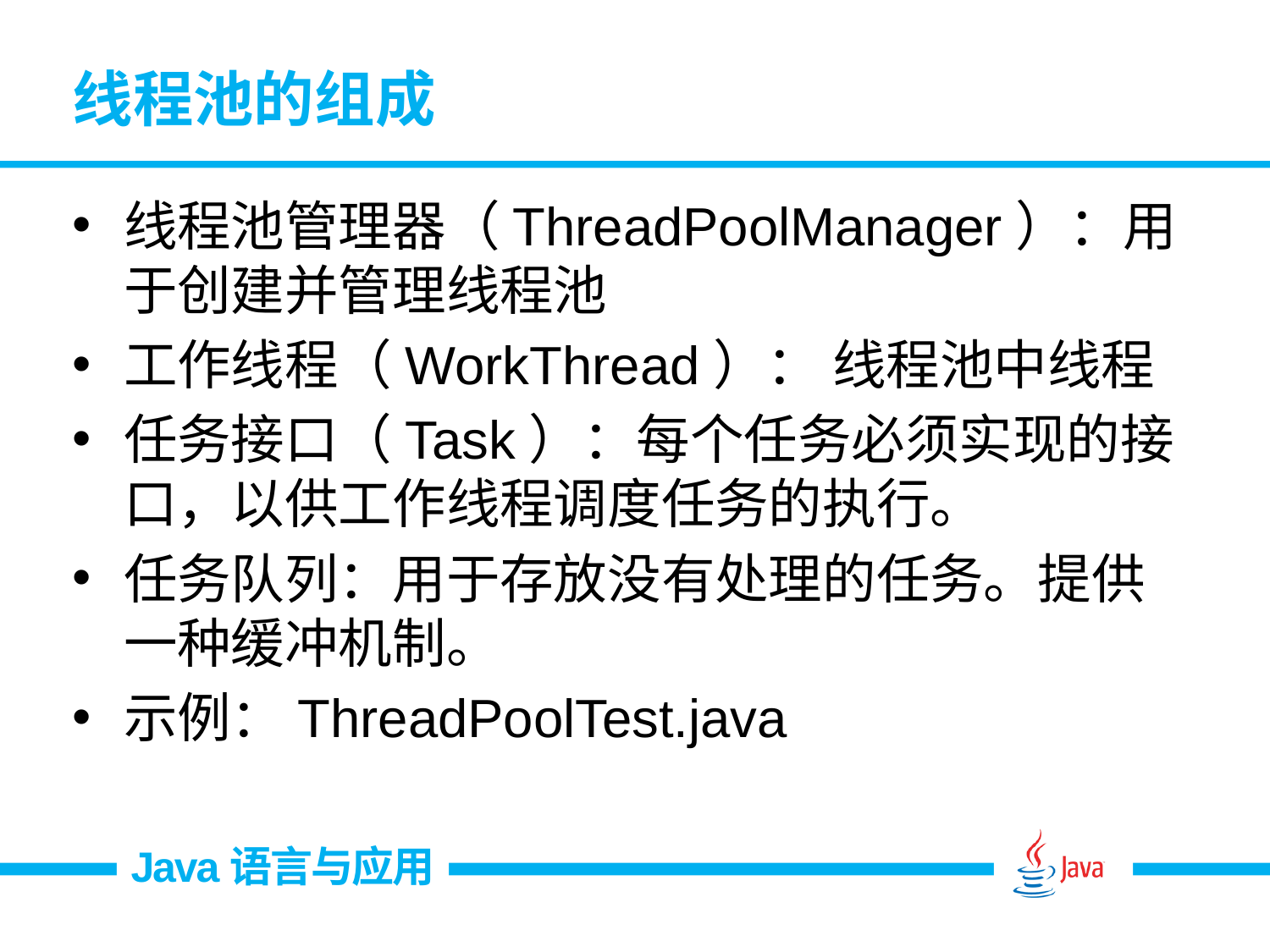

# 线程池的组成
线程池管理器（ThreadPoolManager）：用于创建并管理线程池
工作线程（WorkThread）： 线程池中线程
任务接口（Task）：每个任务必须实现的接口，以供工作线程调度任务的执行。
任务队列：用于存放没有处理的任务。提供一种缓冲机制。
示例：ThreadPoolTest.java